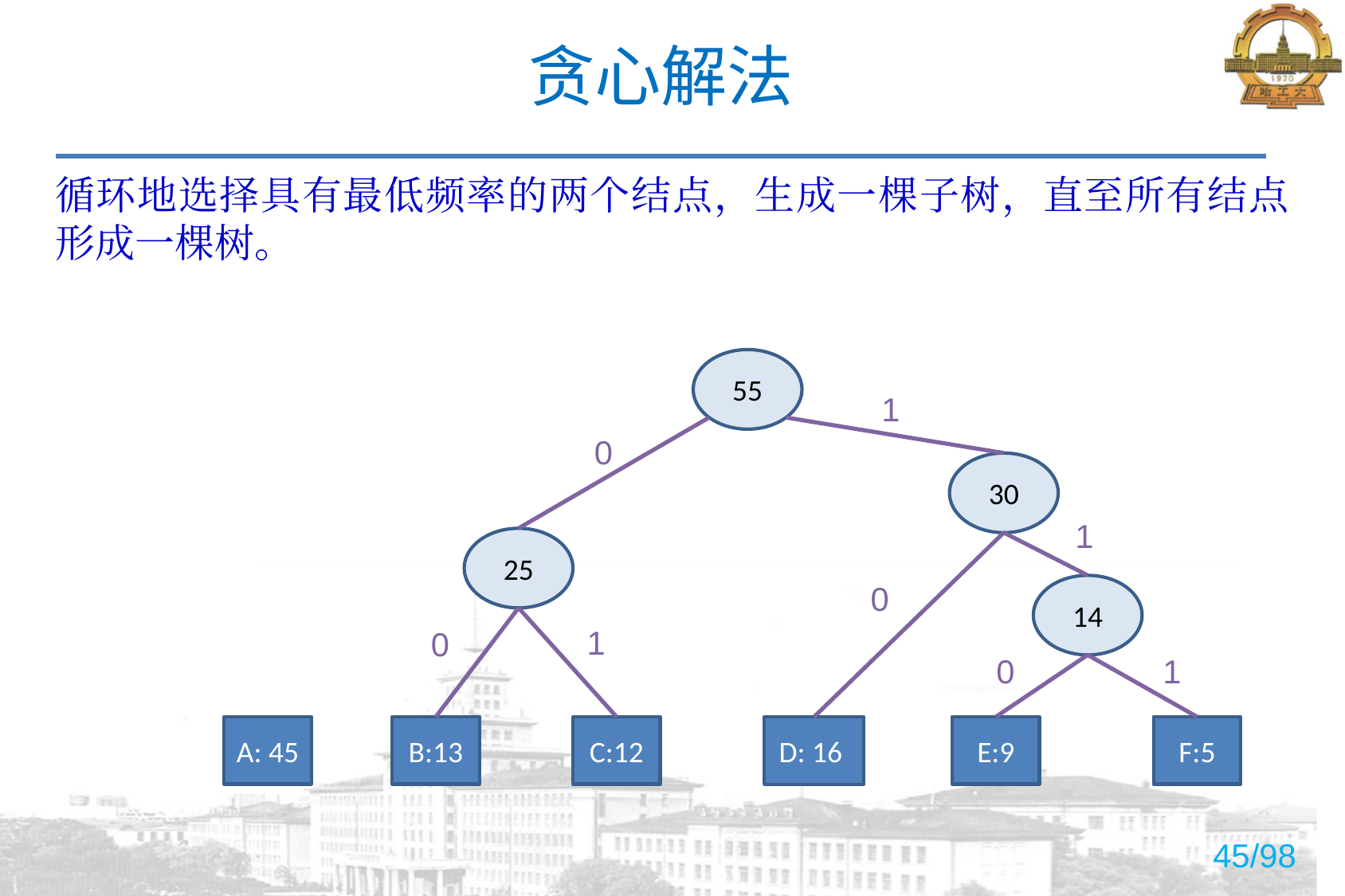

贪心解法
# 循环地选择具有最低频率的两个结点，生成一棵子树，直至所有结点形成一棵树。
55
1
0
30
1
25
0
14
1
0
1
0
A: 45
B:13
C:12
E:9
F:5
D: 16